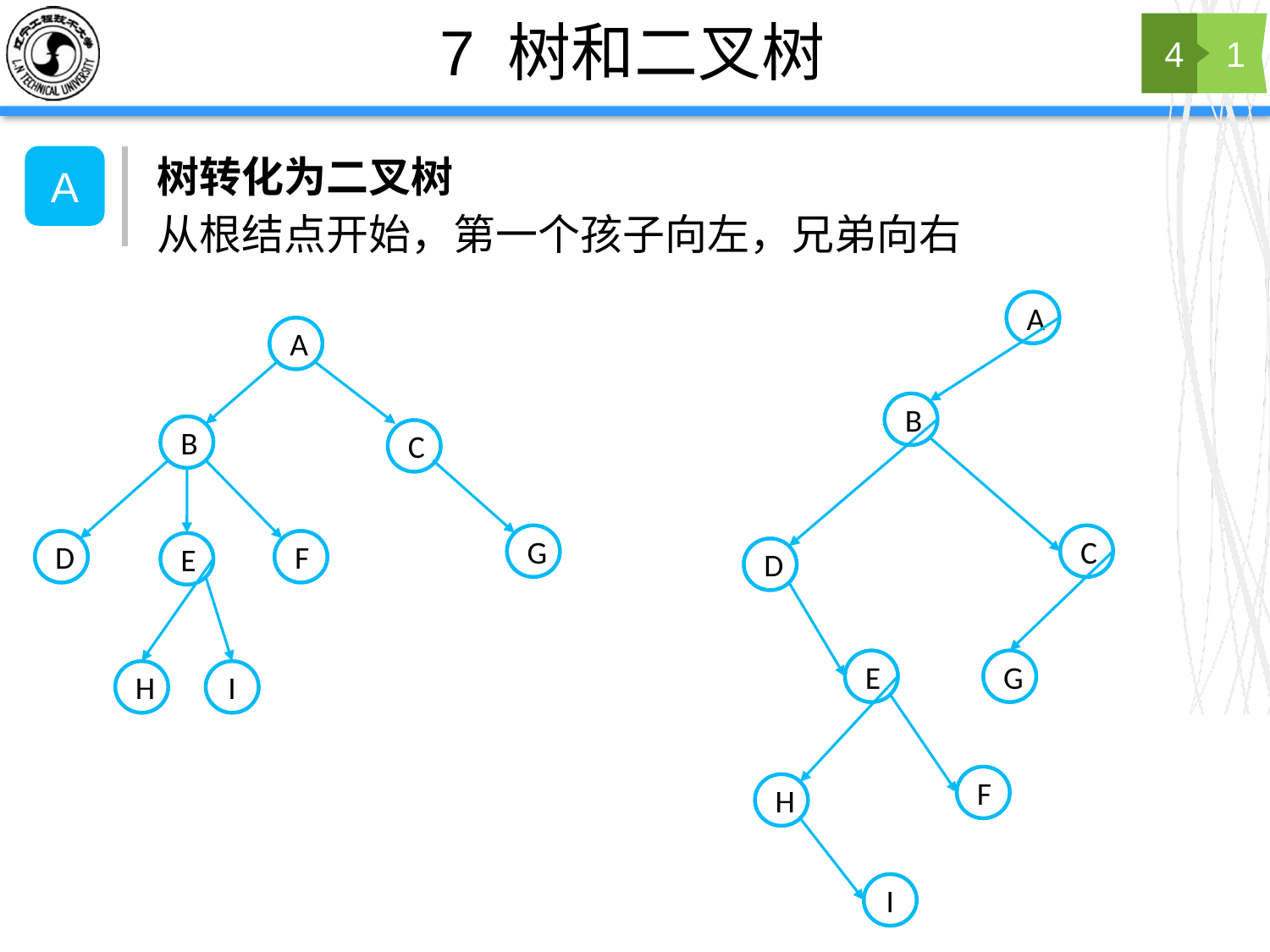

# 7 树和二叉树
4
1
树转化为二叉树
A
从根结点开始，第一个孩子向左，兄弟向右
A
A
B
C
G
F
D
E
H
I
B
C
D
E
G
F
H
I